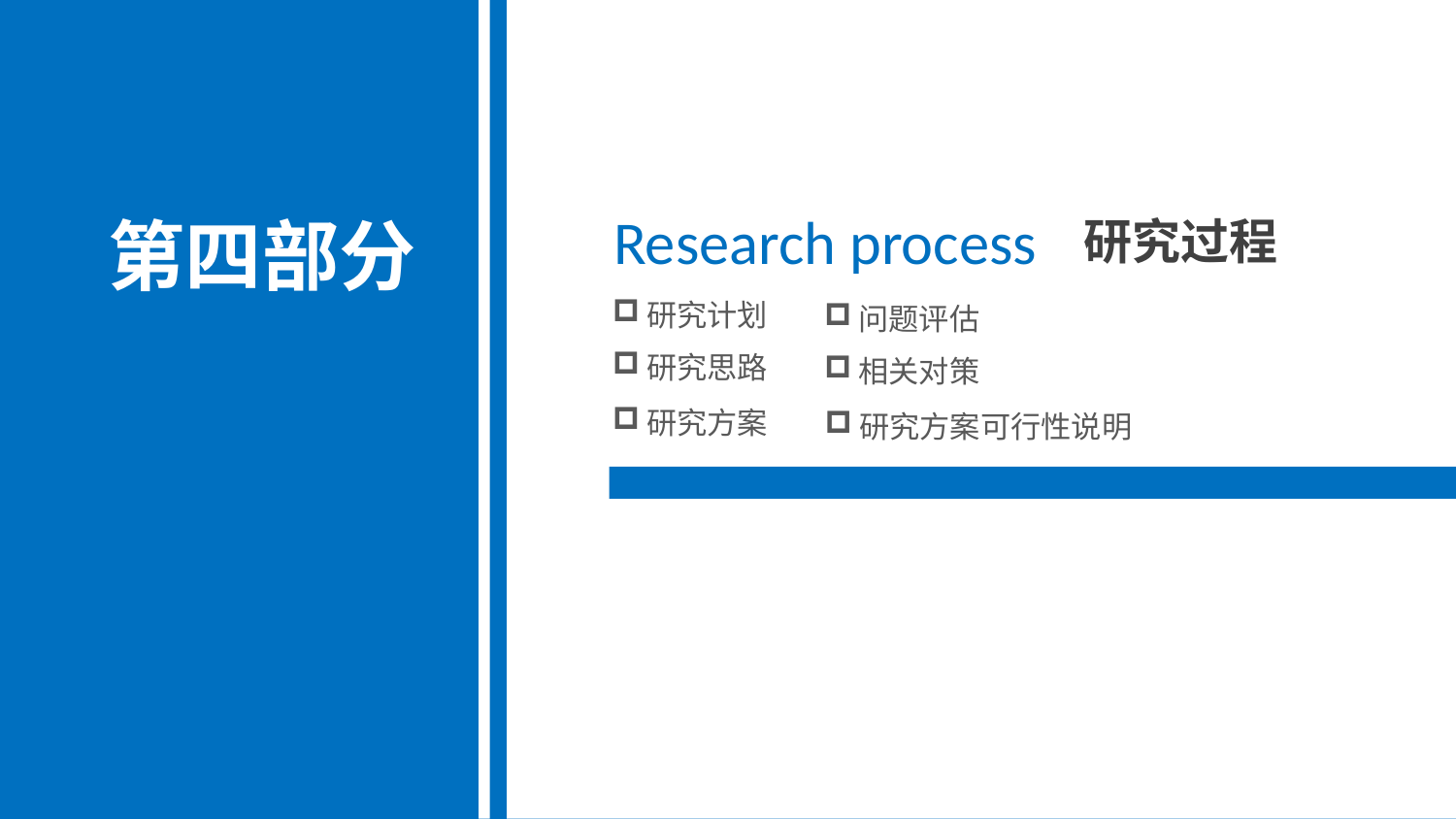

Research process
研究过程
第四部分
研究计划
问题评估
研究思路
相关对策
研究方案
研究方案可行性说明